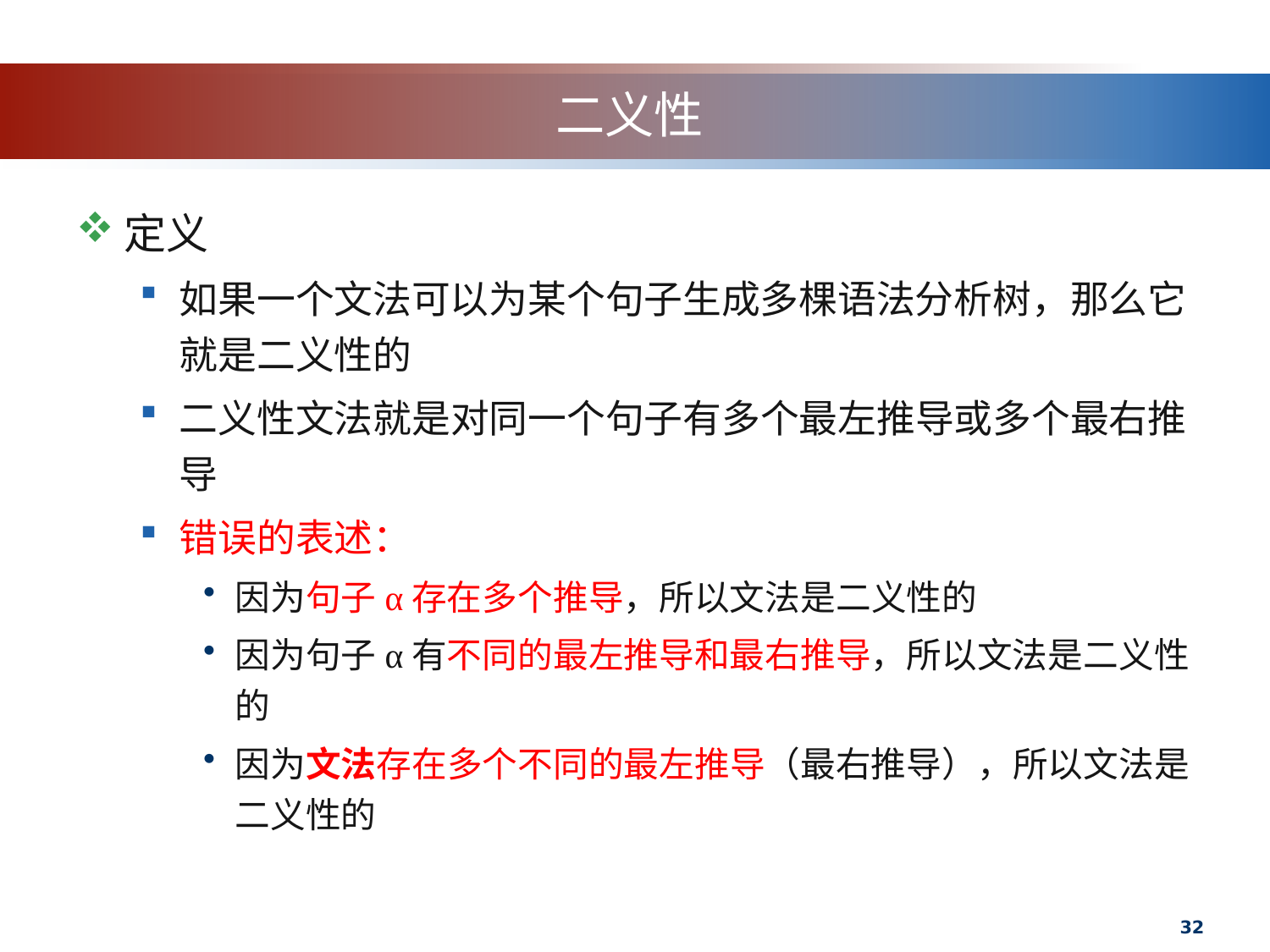

# 二义性
定义
如果一个文法可以为某个句子生成多棵语法分析树，那么它就是二义性的
二义性文法就是对同一个句子有多个最左推导或多个最右推导
错误的表述：
因为句子α存在多个推导，所以文法是二义性的
因为句子α有不同的最左推导和最右推导，所以文法是二义性的
因为文法存在多个不同的最左推导（最右推导），所以文法是二义性的
32